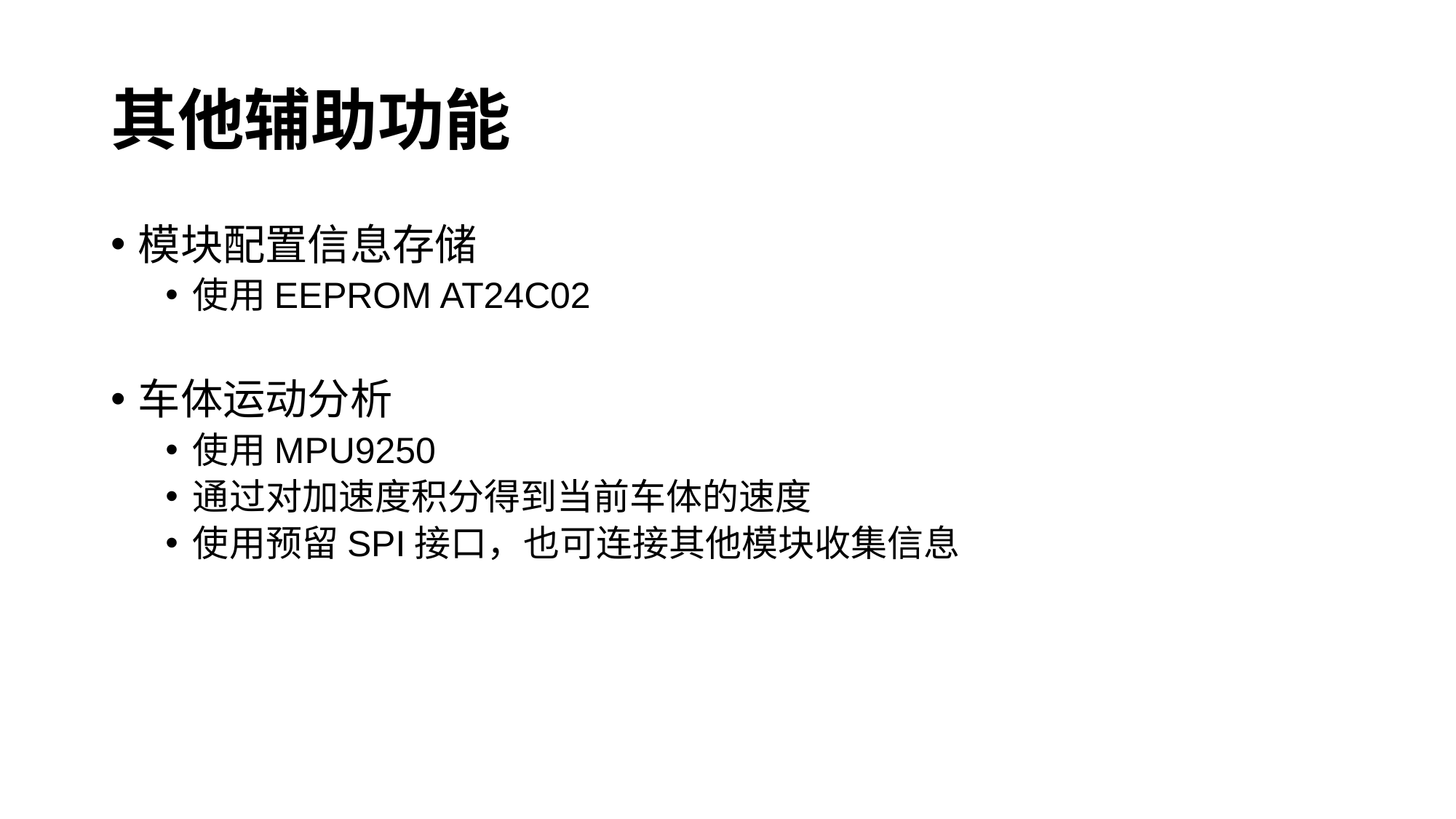

# 其他辅助功能
模块配置信息存储
使用EEPROM AT24C02

车体运动分析
使用MPU9250
通过对加速度积分得到当前车体的速度
使用预留SPI接口，也可连接其他模块收集信息